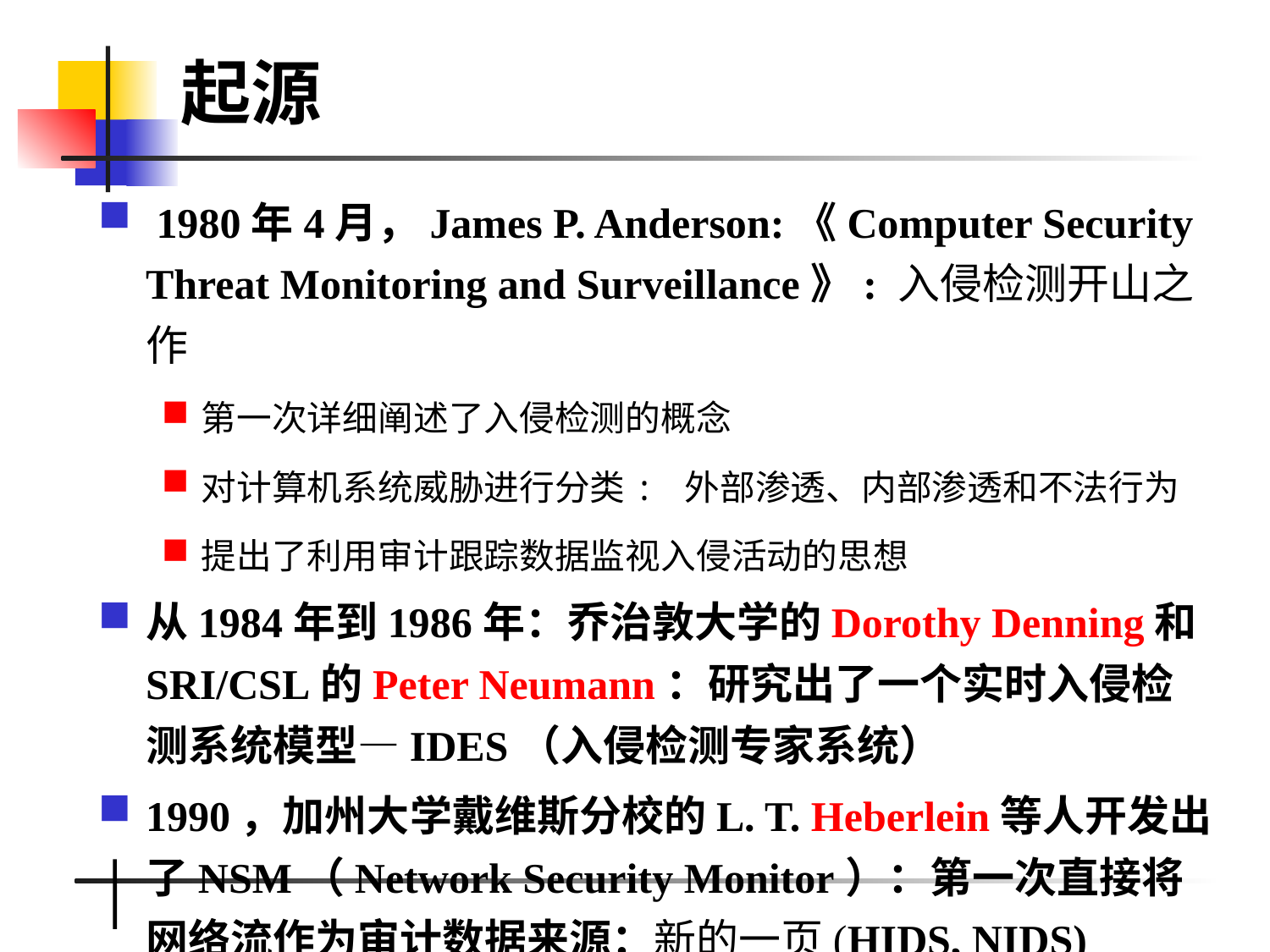

起源
 1980年4月，James P. Anderson:《Computer Security Threat Monitoring and Surveillance》: 入侵检测开山之作
第一次详细阐述了入侵检测的概念
对计算机系统威胁进行分类: 外部渗透、内部渗透和不法行为
提出了利用审计跟踪数据监视入侵活动的思想
从1984年到1986年：乔治敦大学的Dorothy Denning和SRI/CSL的Peter Neumann：研究出了一个实时入侵检测系统模型—IDES（入侵检测专家系统）
1990，加州大学戴维斯分校的L. T. Heberlein等人开发出了NSM（Network Security Monitor）：第一次直接将网络流作为审计数据来源：新的一页(HIDS, NIDS)